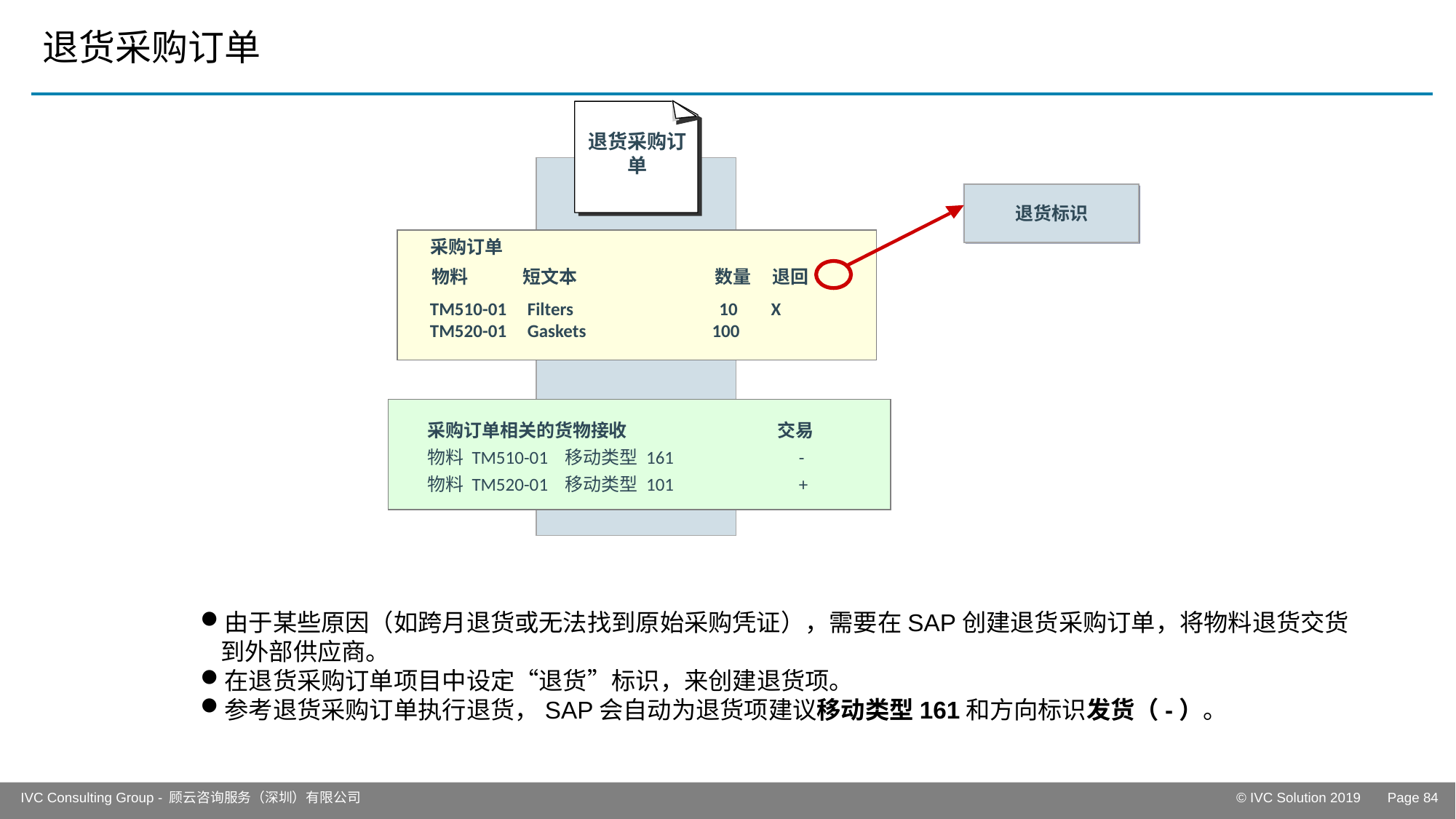

# 退货采购订单

退货采购订单

退货标识

采购订单

物料             短文本                                 数量     退回
TM510-01     Filters                                   10        X
TM520-01     Gaskets                              100

采购订单相关的货物接收                                    交易
物料 TM510-01   移动类型 161                              -
物料 TM520-01   移动类型 101                              +

由于某些原因（如跨月退货或无法找到原始采购凭证），需要在SAP创建退货采购订单，将物料退货交货到外部供应商。
在退货采购订单项目中设定“退货”标识，来创建退货项。
参考退货采购订单执行退货，SAP会自动为退货项建议移动类型161和方向标识发货（-）。